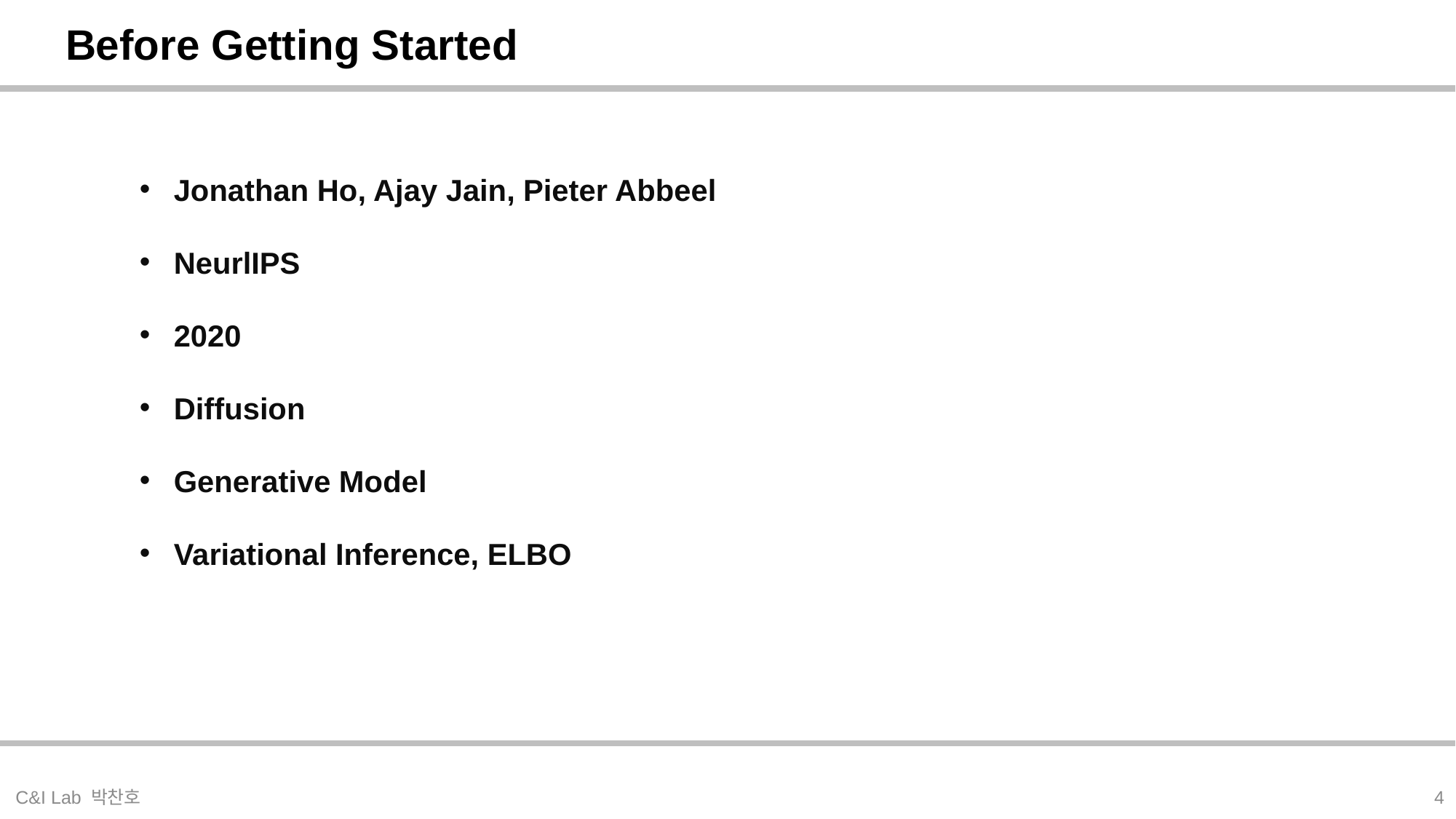

| Before Getting Started |
| --- |
Jonathan Ho, Ajay Jain, Pieter Abbeel
NeurlIPS
2020
Diffusion
Generative Model
Variational Inference, ELBO

|  |
| --- |
4
C&I Lab 박찬호